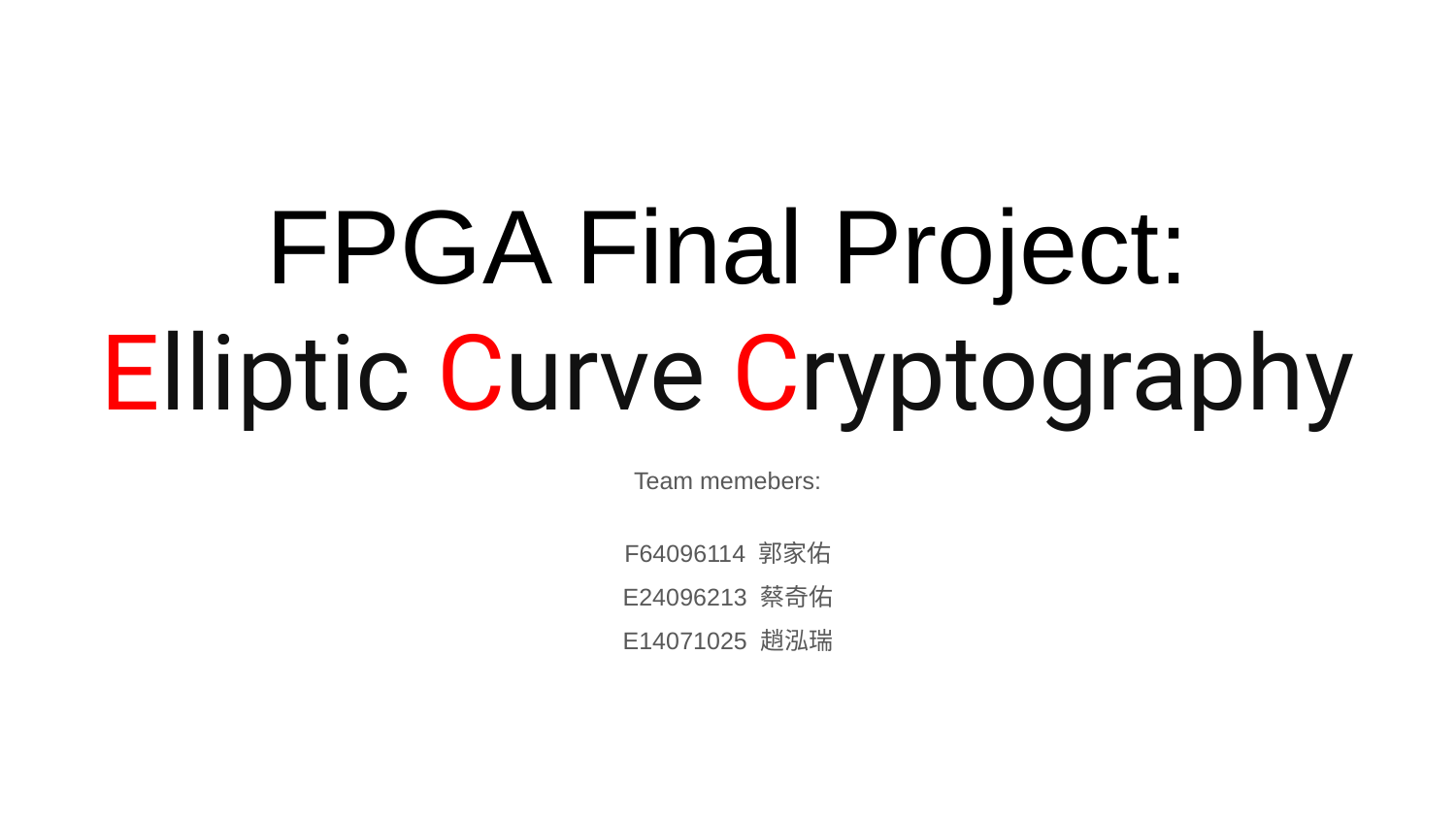

# FPGA Final Project:
Elliptic Curve Cryptography
Team memebers:

F64096114 郭家佑
E24096213 蔡奇佑
E14071025 趙泓瑞